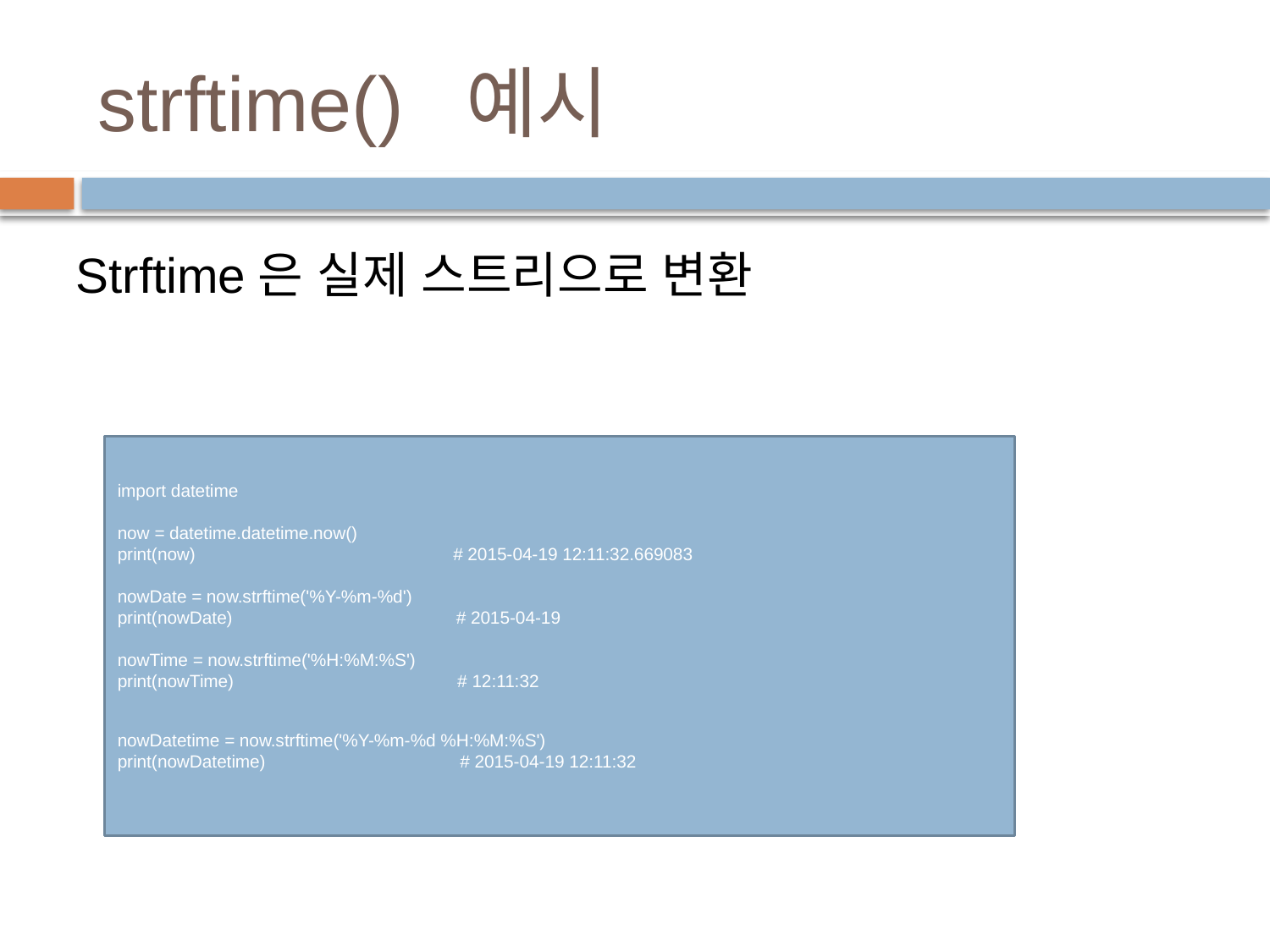

# strftime()  예시
Strftime은 실제 스트리으로 변환
import datetime

now = datetime.datetime.now()
print(now)                                                     # 2015-04-19 12:11:32.669083

nowDate = now.strftime('%Y-%m-%d')
print(nowDate)                                              # 2015-04-19

nowTime = now.strftime('%H:%M:%S')
print(nowTime)                                              # 12:11:32

nowDatetime = now.strftime('%Y-%m-%d %H:%M:%S')
print(nowDatetime)                                        # 2015-04-19 12:11:32